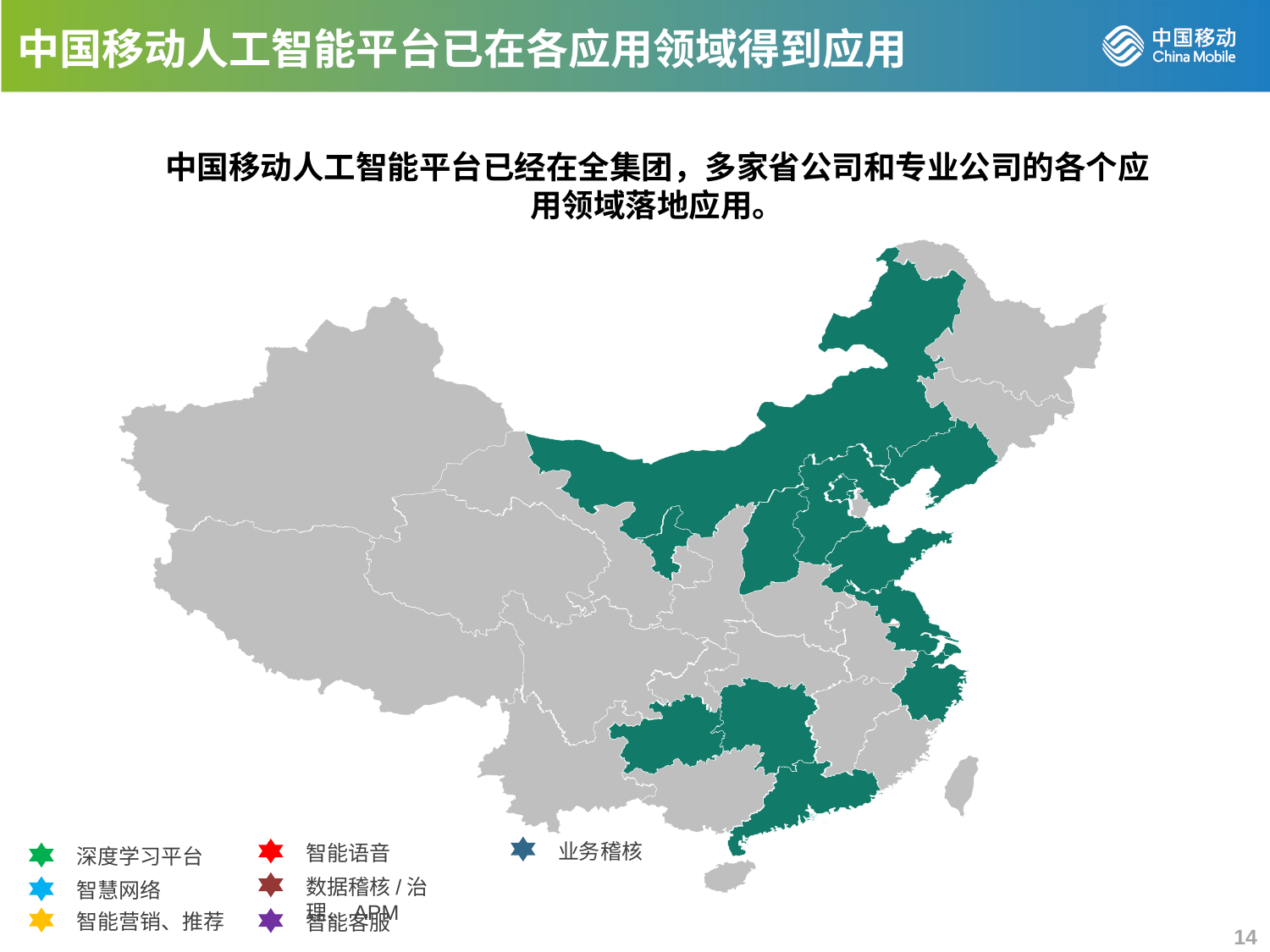

中国移动人工智能平台已在各应用领域得到应用
中国移动人工智能平台已经在全集团，多家省公司和专业公司的各个应用领域落地应用。

业务稽核

智能语音

深度学习平台

数据稽核/治理、APM

智慧网络

智能营销、推荐
智能客服